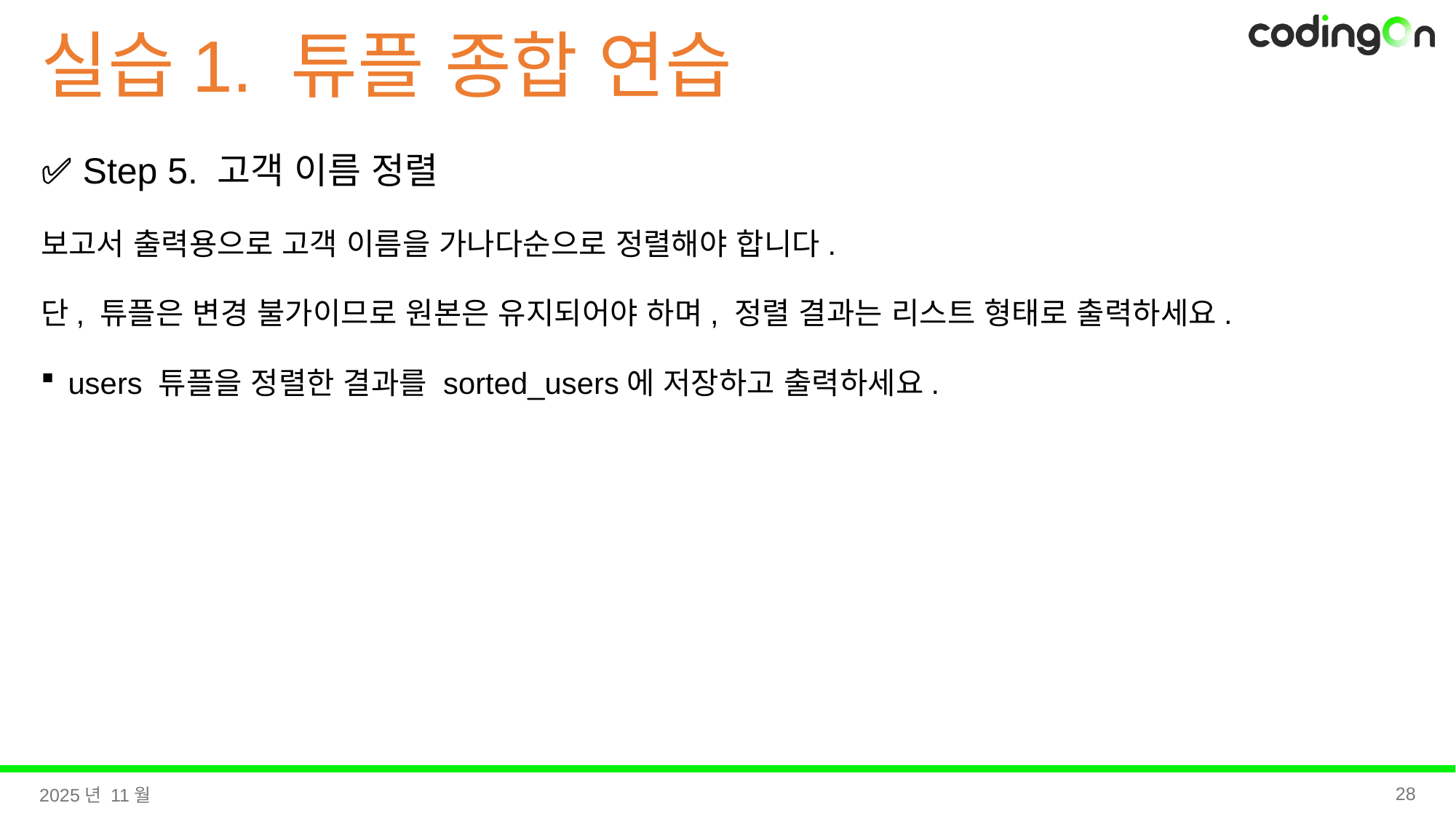

실습1. 튜플 종합 연습
✅ Step 5. 고객 이름 정렬
보고서 출력용으로 고객 이름을 가나다순으로 정렬해야 합니다.
단, 튜플은 변경 불가이므로 원본은 유지되어야 하며, 정렬 결과는 리스트 형태로 출력하세요.
users 튜플을 정렬한 결과를 sorted_users에 저장하고 출력하세요.
28
2025년 11월